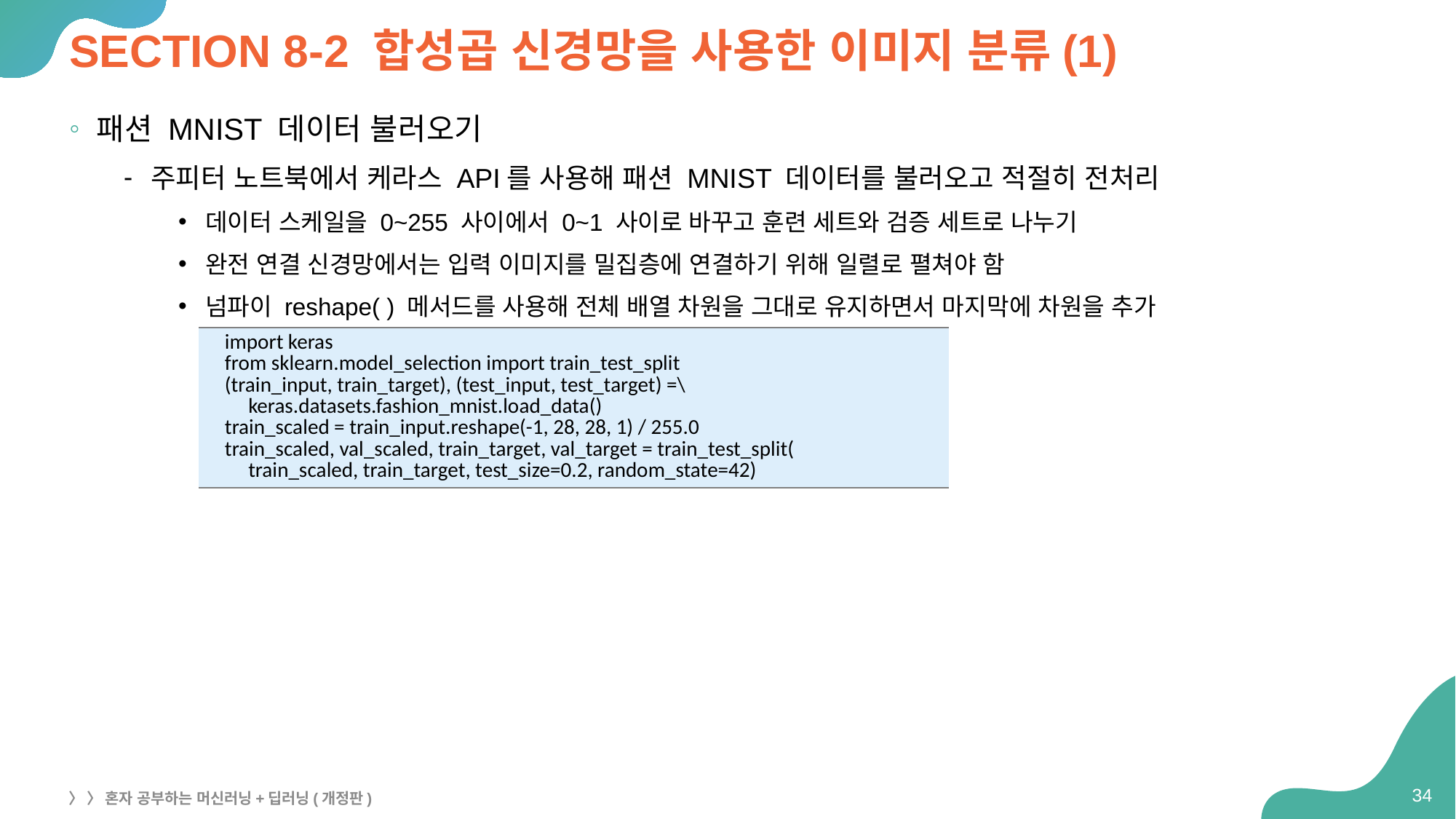

# SECTION 8-2 합성곱 신경망을 사용한 이미지 분류(1)
패션 MNIST 데이터 불러오기
주피터 노트북에서 케라스 API를 사용해 패션 MNIST 데이터를 불러오고 적절히 전처리
데이터 스케일을 0~255 사이에서 0~1 사이로 바꾸고 훈련 세트와 검증 세트로 나누기
완전 연결 신경망에서는 입력 이미지를 밀집층에 연결하기 위해 일렬로 펼쳐야 함
넘파이 reshape( ) 메서드를 사용해 전체 배열 차원을 그대로 유지하면서 마지막에 차원을 추가
| import keras from sklearn.model\_selection import train\_test\_split (train\_input, train\_target), (test\_input, test\_target) =\ keras.datasets.fashion\_mnist.load\_data() train\_scaled = train\_input.reshape(-1, 28, 28, 1) / 255.0 train\_scaled, val\_scaled, train\_target, val\_target = train\_test\_split( train\_scaled, train\_target, test\_size=0.2, random\_state=42) |
| --- |
34
〉 〉 혼자 공부하는 머신러닝+딥러닝(개정판)